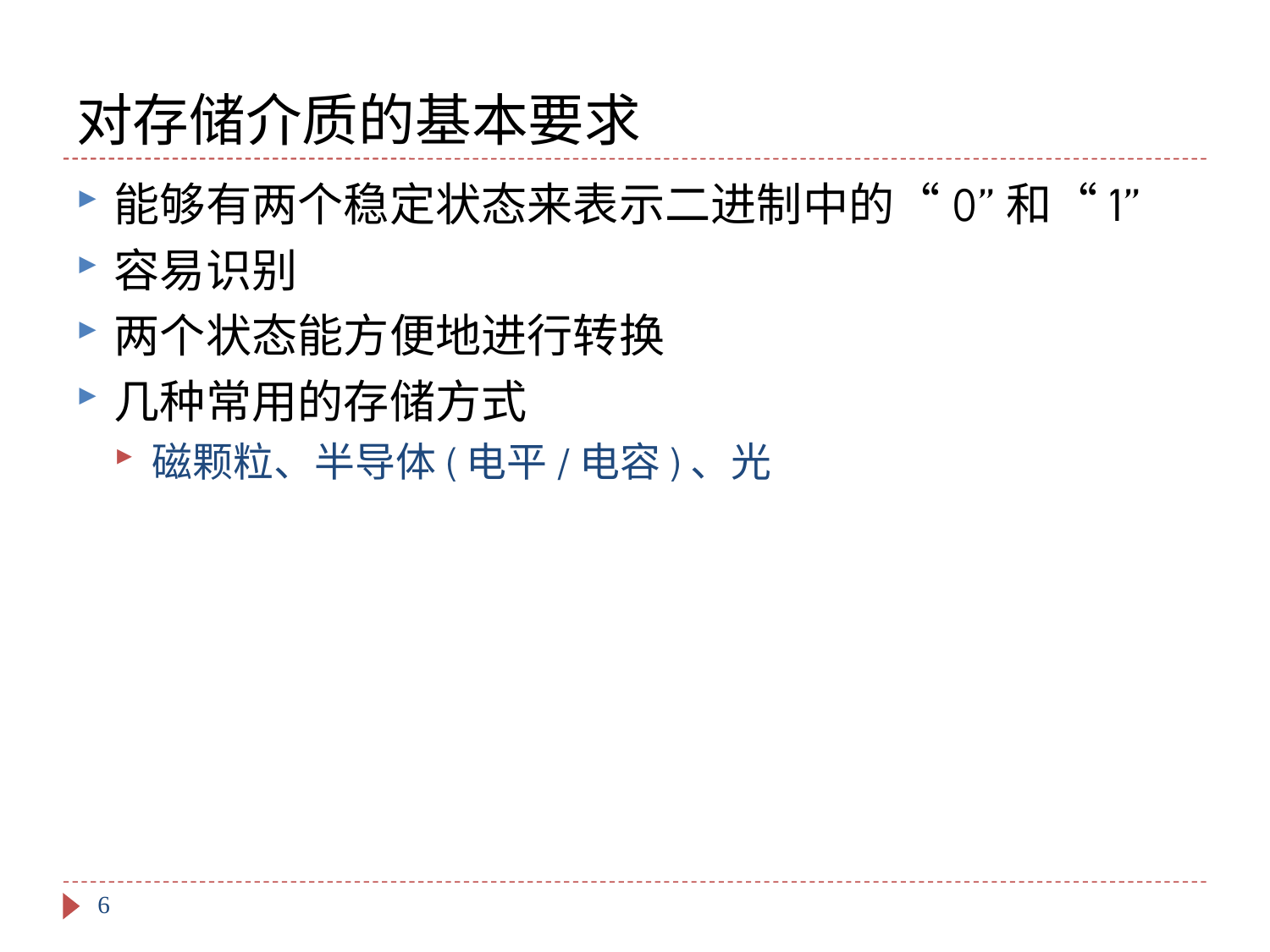

# 对存储介质的基本要求
能够有两个稳定状态来表示二进制中的“0”和“1”
容易识别
两个状态能方便地进行转换
几种常用的存储方式
磁颗粒、半导体(电平/电容)、光

6